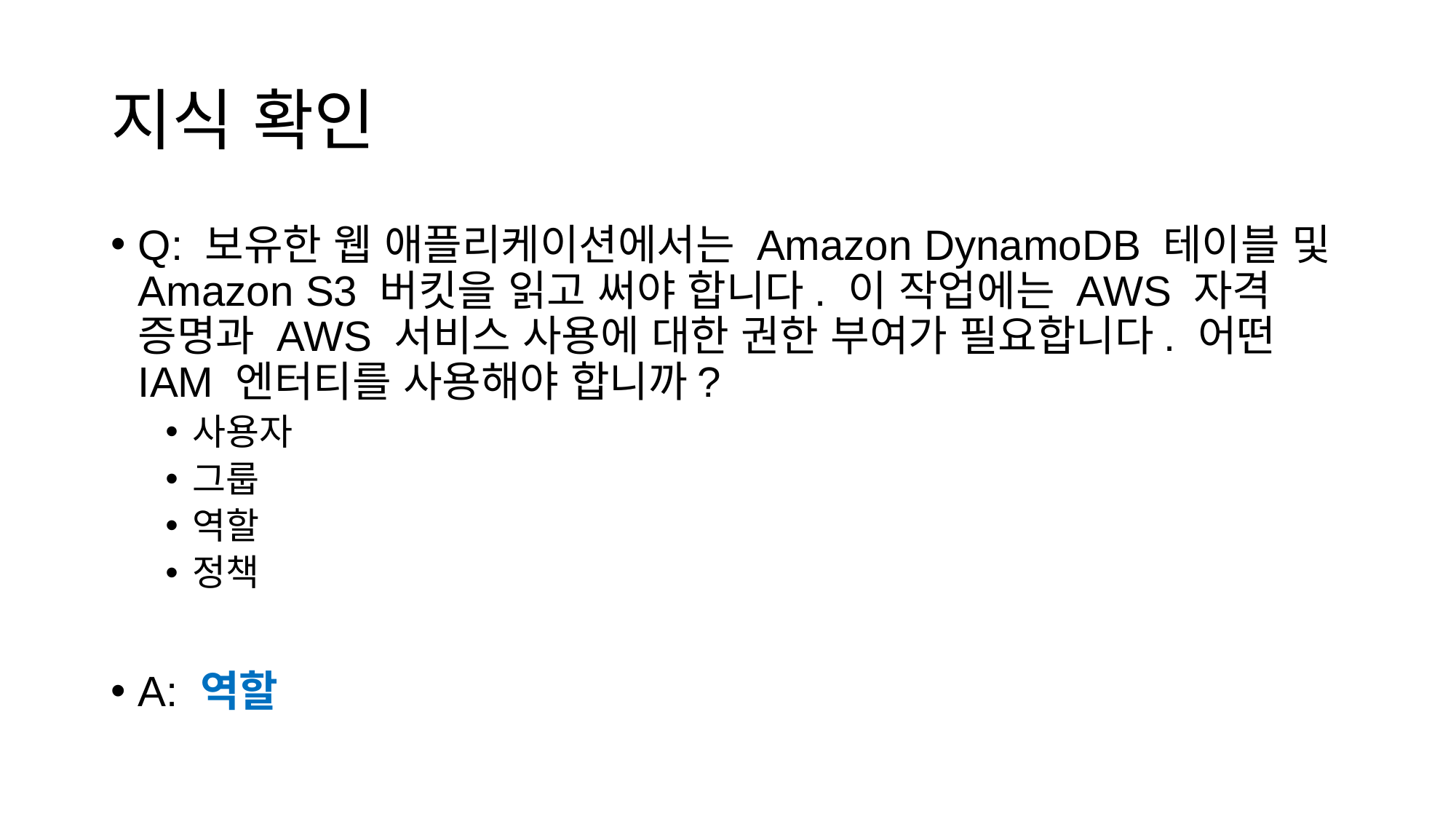

# 지식 확인
Q: 보유한 웹 애플리케이션에서는 Amazon DynamoDB 테이블 및 Amazon S3 버킷을 읽고 써야 합니다. 이 작업에는 AWS 자격 증명과 AWS 서비스 사용에 대한 권한 부여가 필요합니다. 어떤 IAM 엔터티를 사용해야 합니까?
사용자
그룹
역할
정책

A: 역할